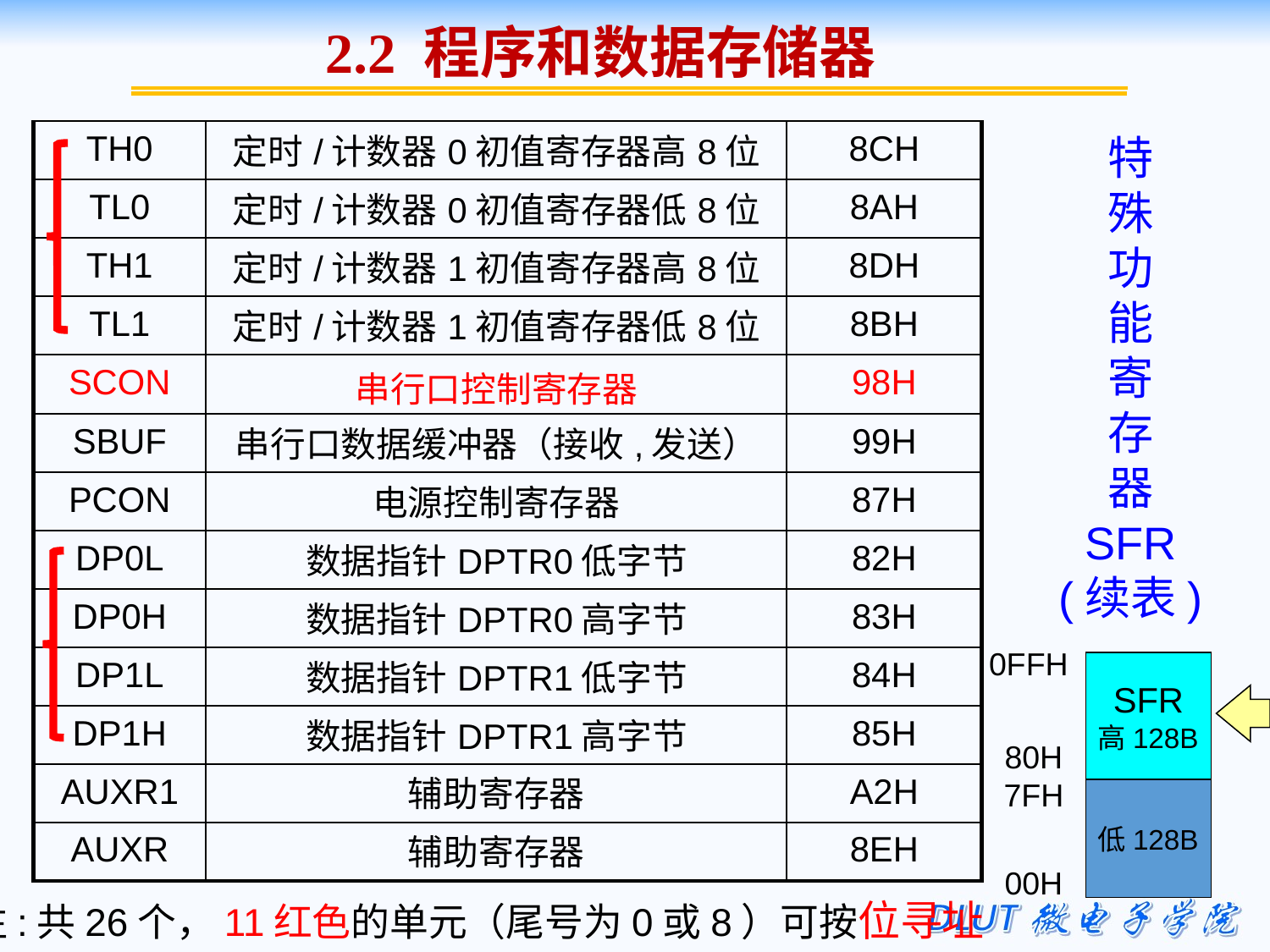

2.2 程序和数据存储器
| TH0 | 定时/计数器0初值寄存器高8位 | 8CH |
| --- | --- | --- |
| TL0 | 定时/计数器0初值寄存器低8位 | 8AH |
| TH1 | 定时/计数器1初值寄存器高8位 | 8DH |
| TL1 | 定时/计数器1初值寄存器低8位 | 8BH |
| SCON | 串行口控制寄存器 | 98H |
| SBUF | 串行口数据缓冲器（接收,发送） | 99H |
| PCON | 电源控制寄存器 | 87H |
| DP0L | 数据指针DPTR0低字节 | 82H |
| DP0H | 数据指针DPTR0高字节 | 83H |
| DP1L | 数据指针DPTR1低字节 | 84H |
| DP1H | 数据指针DPTR1高字节 | 85H |
| AUXR1 | 辅助寄存器 | A2H |
| AUXR | 辅助寄存器 | 8EH |

特
殊
功
能
寄
存
器
SFR
(续表)

0FFH
SFR
高128B

80H
7FH
低128B
00H
注:共26个，11红色的单元（尾号为0或8）可按位寻址